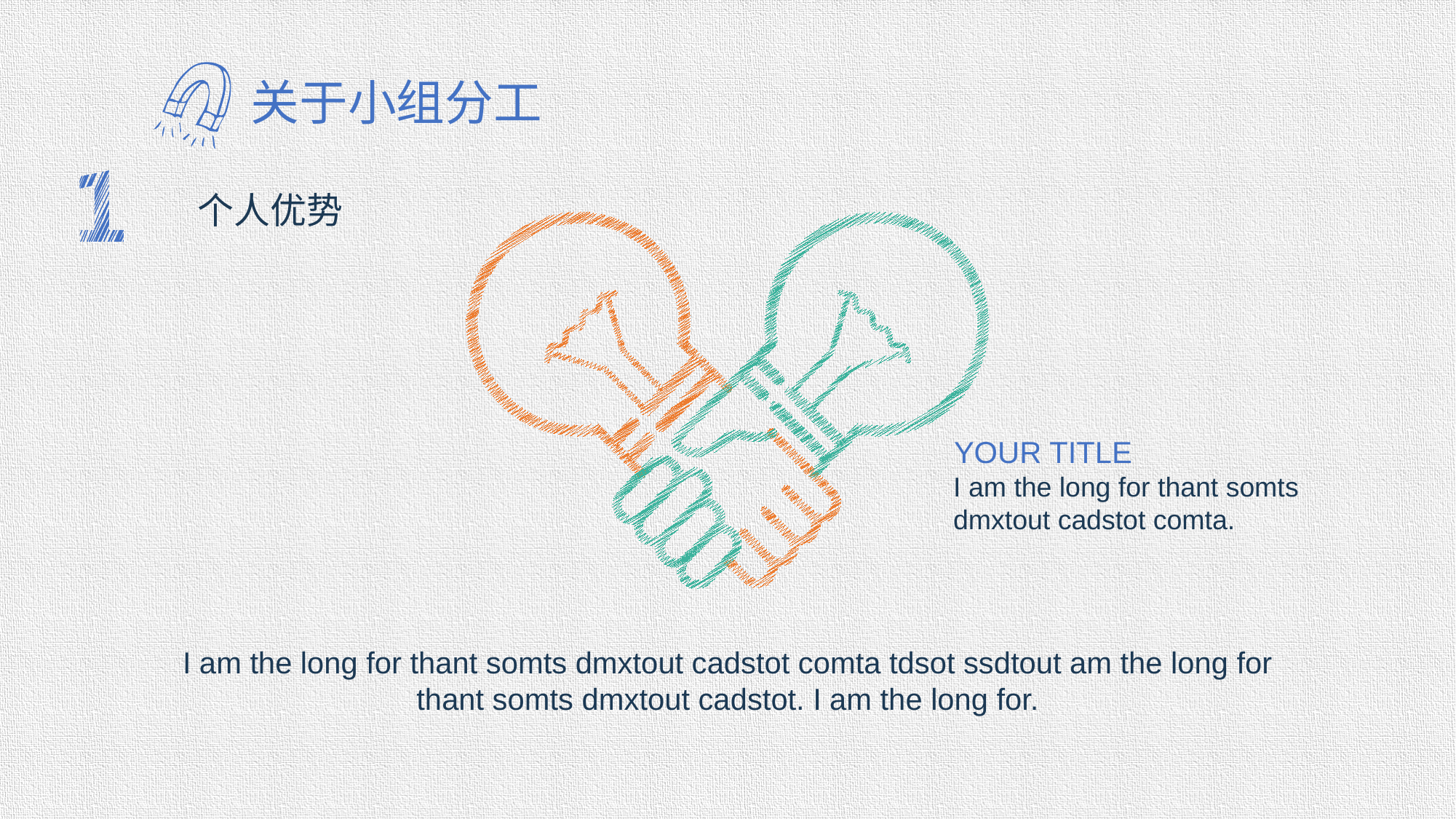

关于小组分工

个人优势

YOUR TITLE
I am the long for thant somts dmxtout cadstot comta.
I am the long for thant somts dmxtout cadstot comta tdsot ssdtout am the long for thant somts dmxtout cadstot. I am the long for.